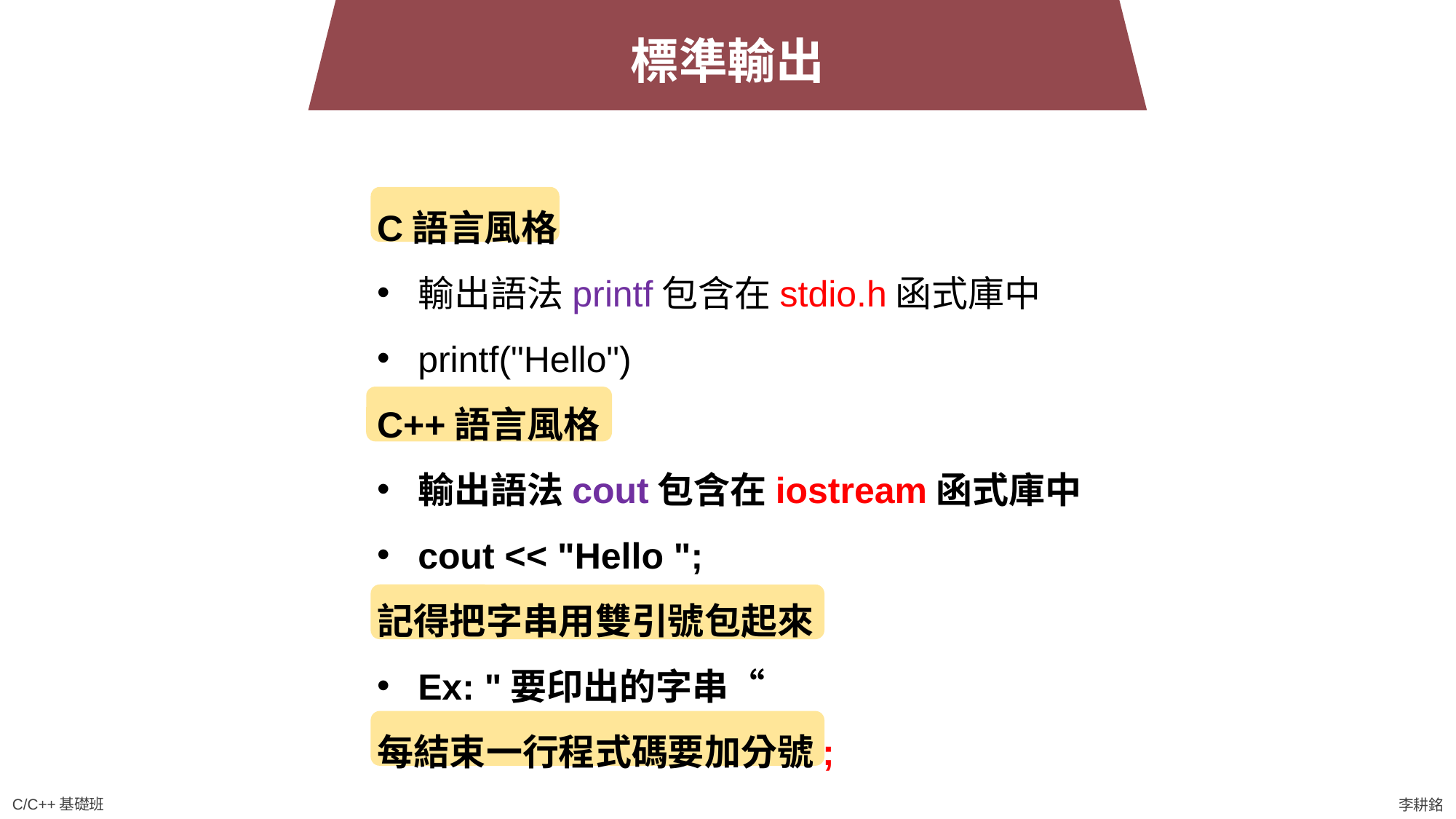

標準輸出
C語言風格
輸出語法printf包含在stdio.h函式庫中
printf("Hello")
C++語言風格
輸出語法cout包含在iostream函式庫中
cout << "Hello ";
記得把字串用雙引號包起來
Ex: "要印出的字串“
每結束一行程式碼要加分號;

C/C++基礎班
李耕銘